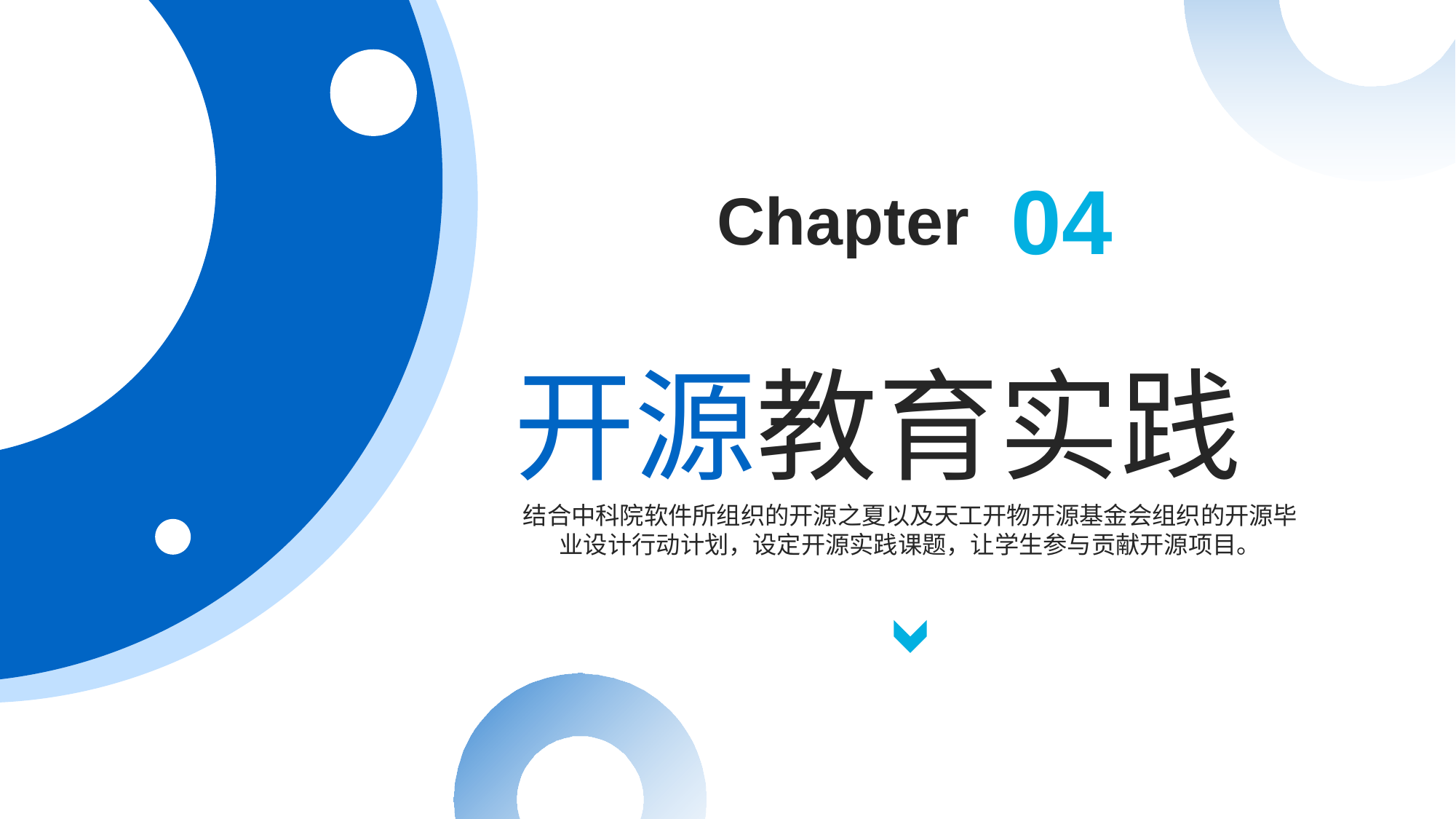

04
Chapter
开源教育实践
结合中科院软件所组织的开源之夏以及天工开物开源基金会组织的开源毕业设计行动计划，设定开源实践课题，让学生参与贡献开源项目。